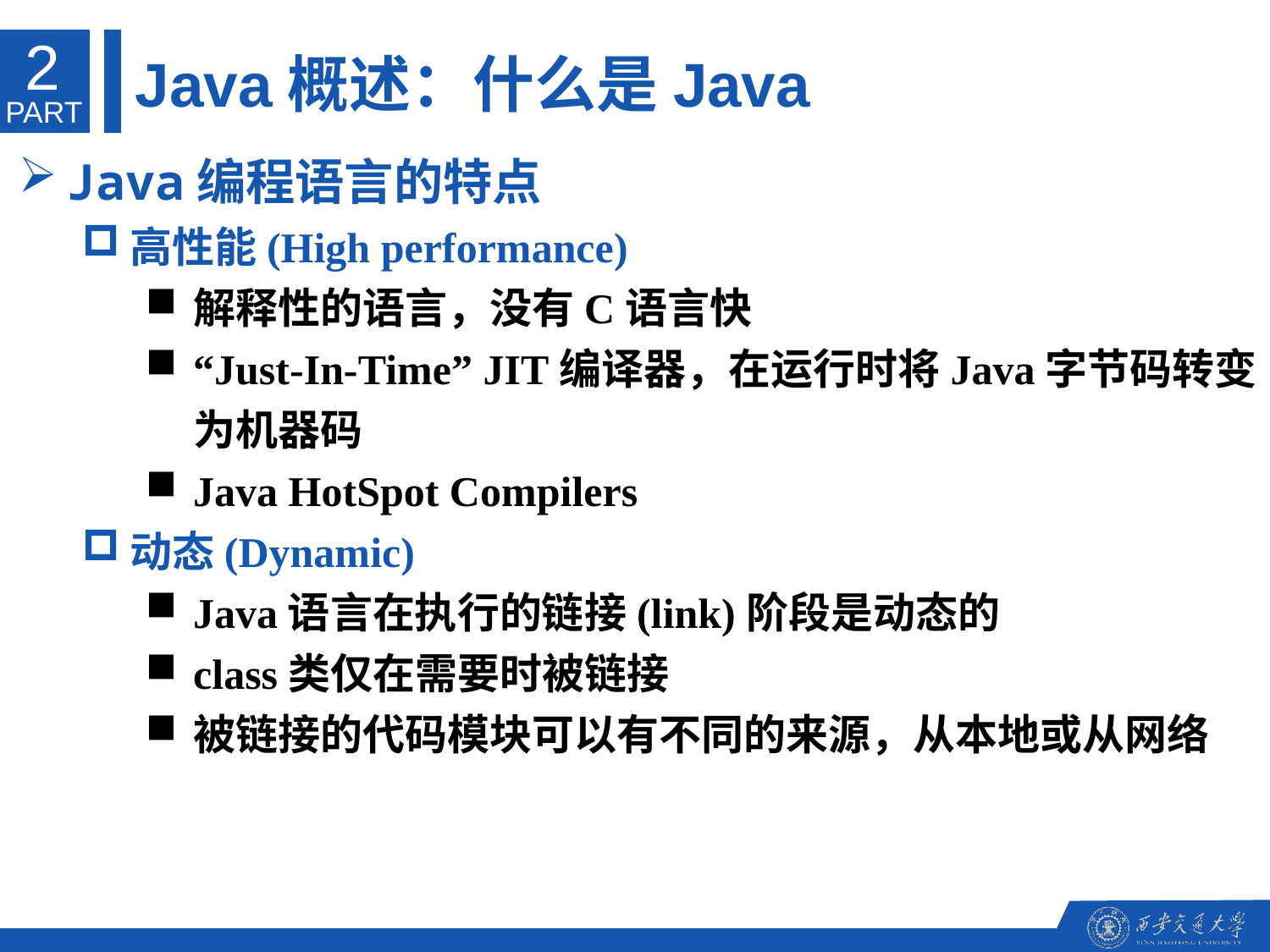

2
Java概述：什么是Java
PART
Java编程语言的特点
高性能(High performance)
解释性的语言，没有C语言快
“Just-In-Time” JIT编译器，在运行时将Java字节码转变为机器码
Java HotSpot Compilers
动态(Dynamic)
Java语言在执行的链接(link)阶段是动态的
class类仅在需要时被链接
被链接的代码模块可以有不同的来源，从本地或从网络